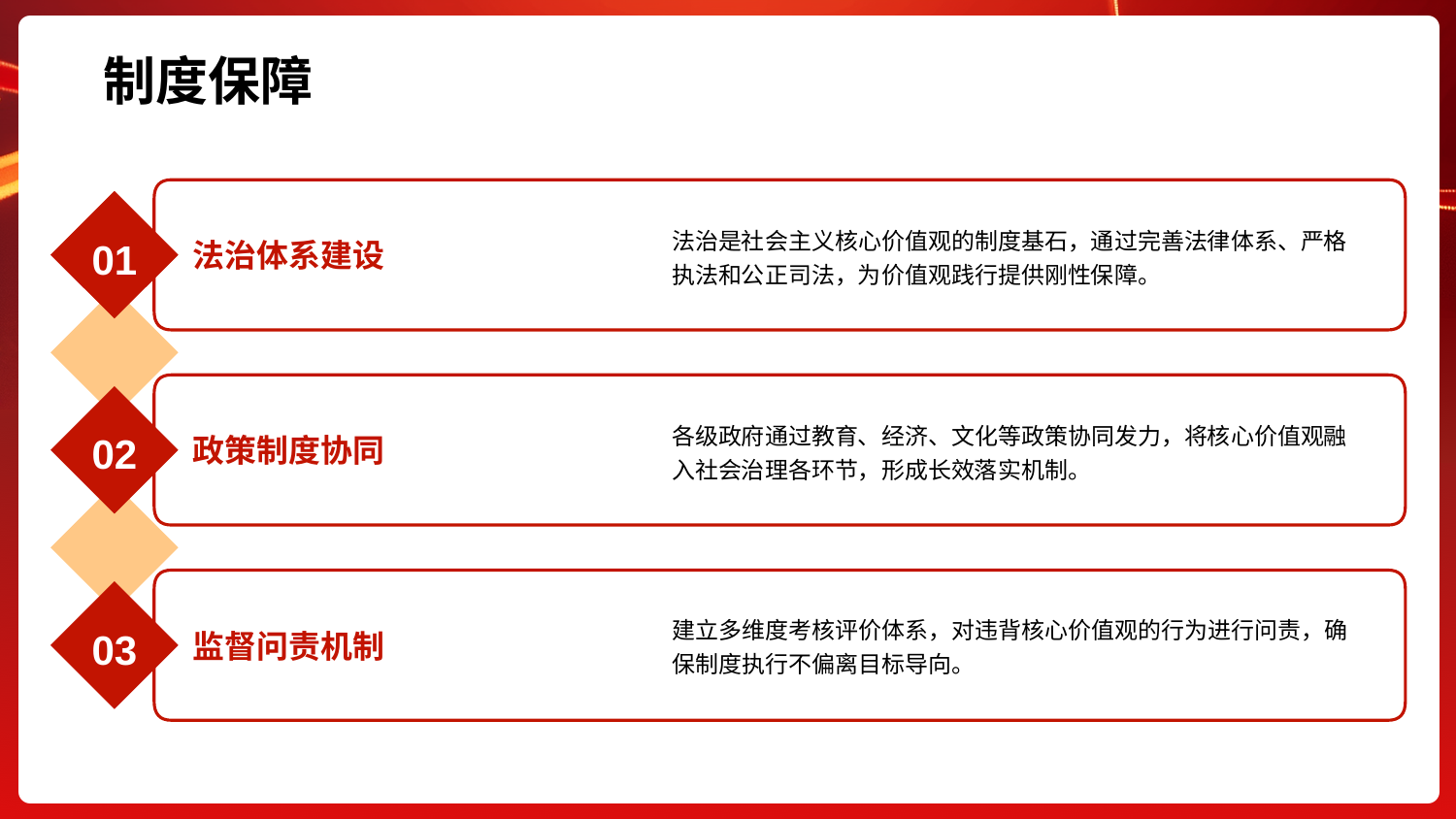

制度保障

法治是社会主义核心价值观的制度基石，通过完善法律体系、严格执法和公正司法，为价值观践行提供刚性保障。
01

法治体系建设

各级政府通过教育、经济、文化等政策协同发力，将核心价值观融入社会治理各环节，形成长效落实机制。
02

政策制度协同

建立多维度考核评价体系，对违背核心价值观的行为进行问责，确保制度执行不偏离目标导向。
03

监督问责机制